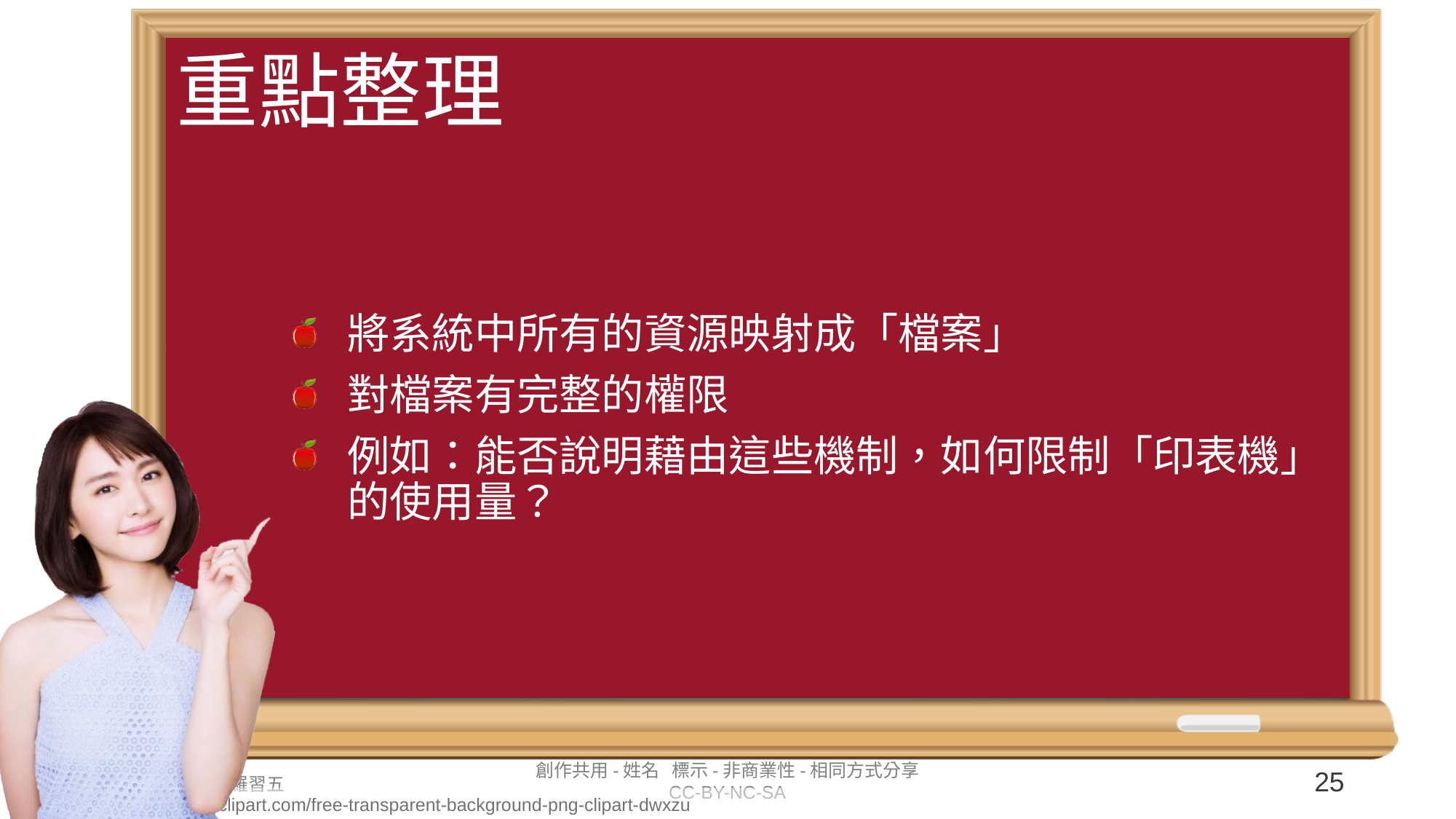

將系統中所有的資源映射成「檔案」
對檔案有完整的權限
例如：能否說明藉由這些機制，如何限制「印表機」的使用量？